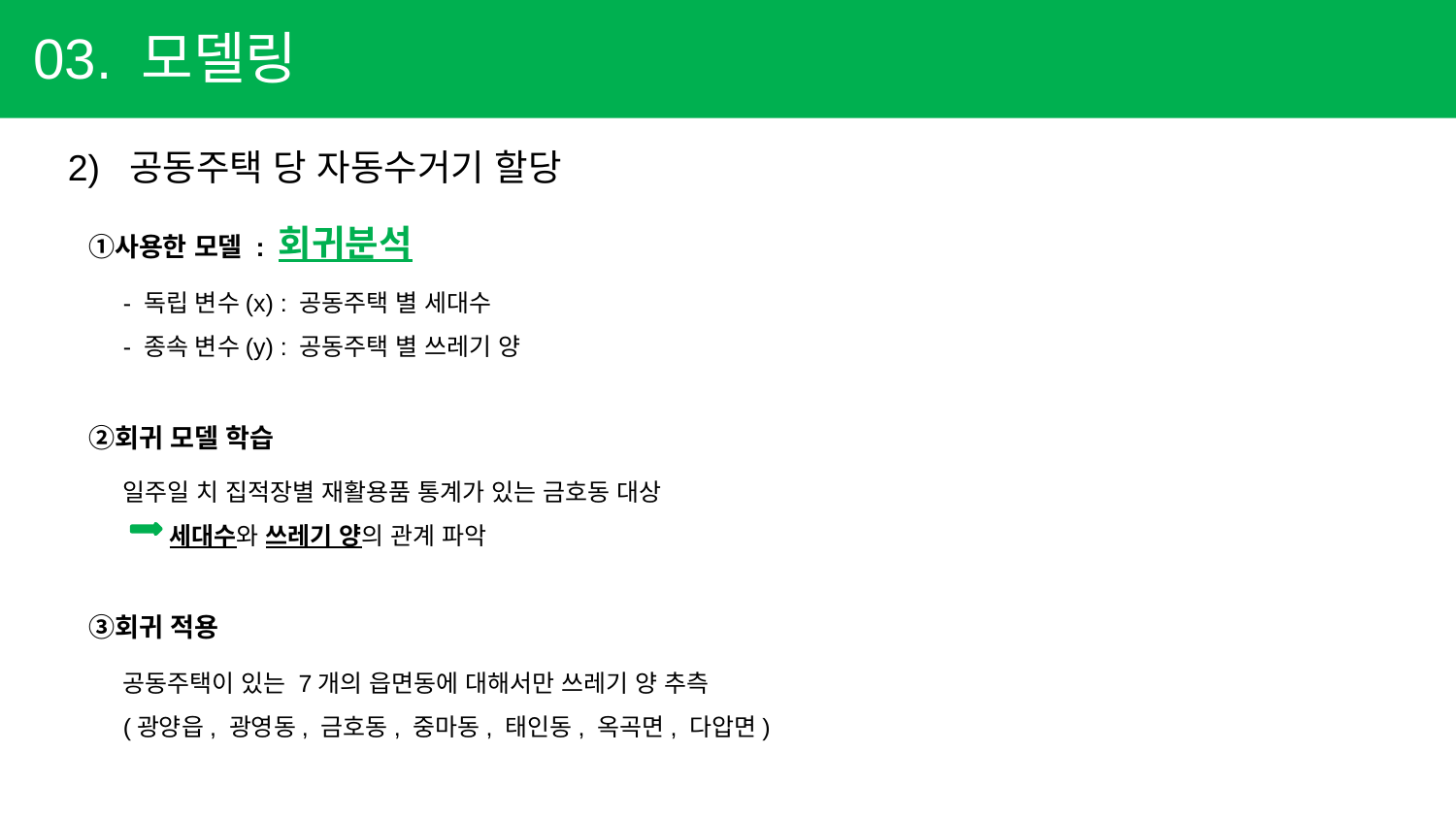

03. 모델링
2)  공동주택 당 자동수거기 할당
사용한 모델 : 회귀분석

회귀 모델 학습

회귀 적용

- 독립 변수(x) : 공동주택 별 세대수
- 종속 변수(y) : 공동주택 별 쓰레기 양
일주일 치 집적장별 재활용품 통계가 있는 금호동 대상
      세대수와 쓰레기 양의 관계 파악

공동주택이 있는 7개의 읍면동에 대해서만 쓰레기 양 추측
(광양읍, 광영동, 금호동, 중마동, 태인동, 옥곡면, 다압면)